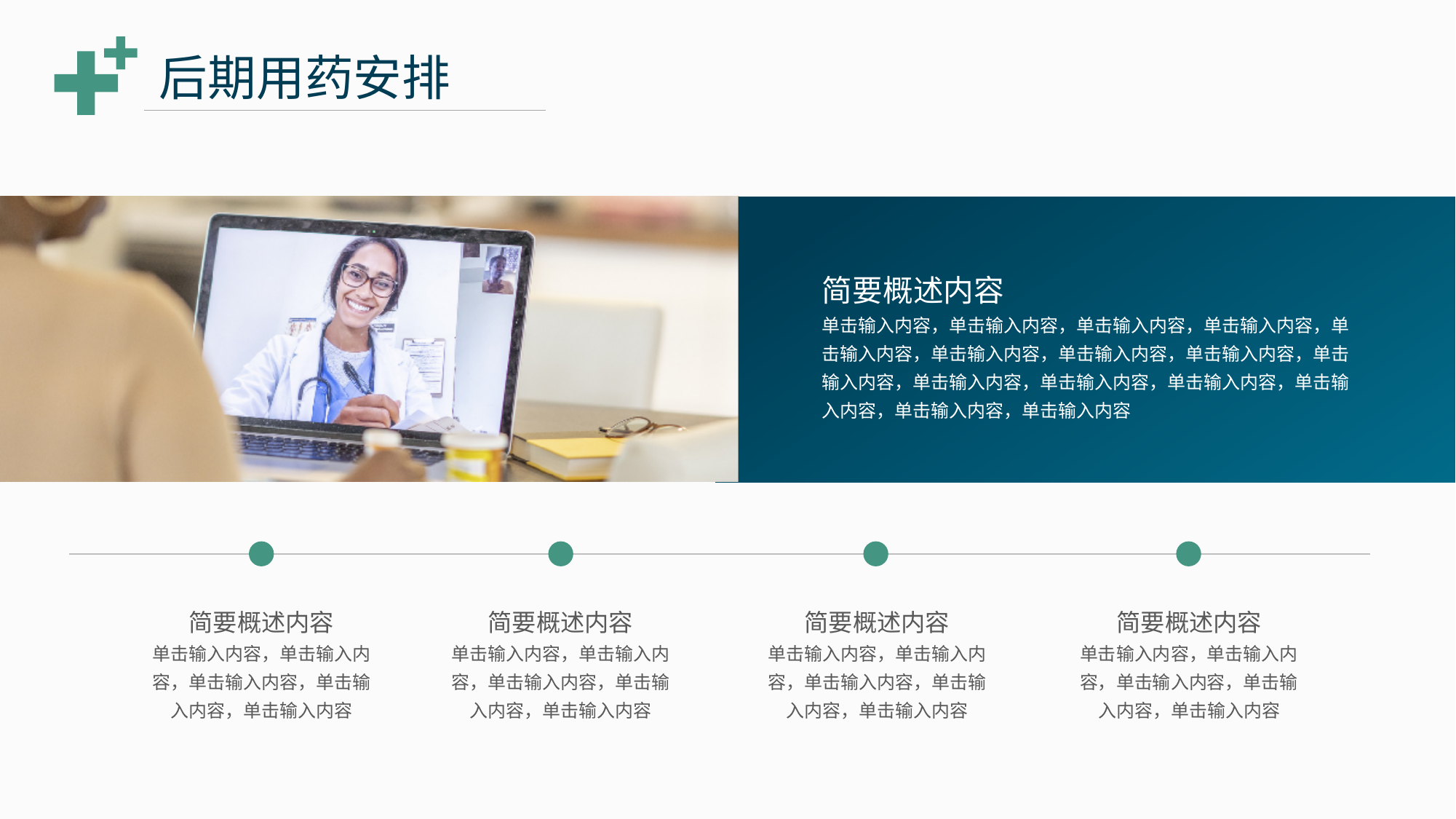

后期用药安排

简要概述内容
单击输入内容，单击输入内容，单击输入内容，单击输入内容，单击输入内容，单击输入内容，单击输入内容，单击输入内容，单击输入内容，单击输入内容，单击输入内容，单击输入内容，单击输入内容，单击输入内容，单击输入内容

简要概述内容
单击输入内容，单击输入内容，单击输入内容，单击输入内容，单击输入内容
简要概述内容
单击输入内容，单击输入内容，单击输入内容，单击输入内容，单击输入内容
简要概述内容
单击输入内容，单击输入内容，单击输入内容，单击输入内容，单击输入内容
简要概述内容
单击输入内容，单击输入内容，单击输入内容，单击输入内容，单击输入内容